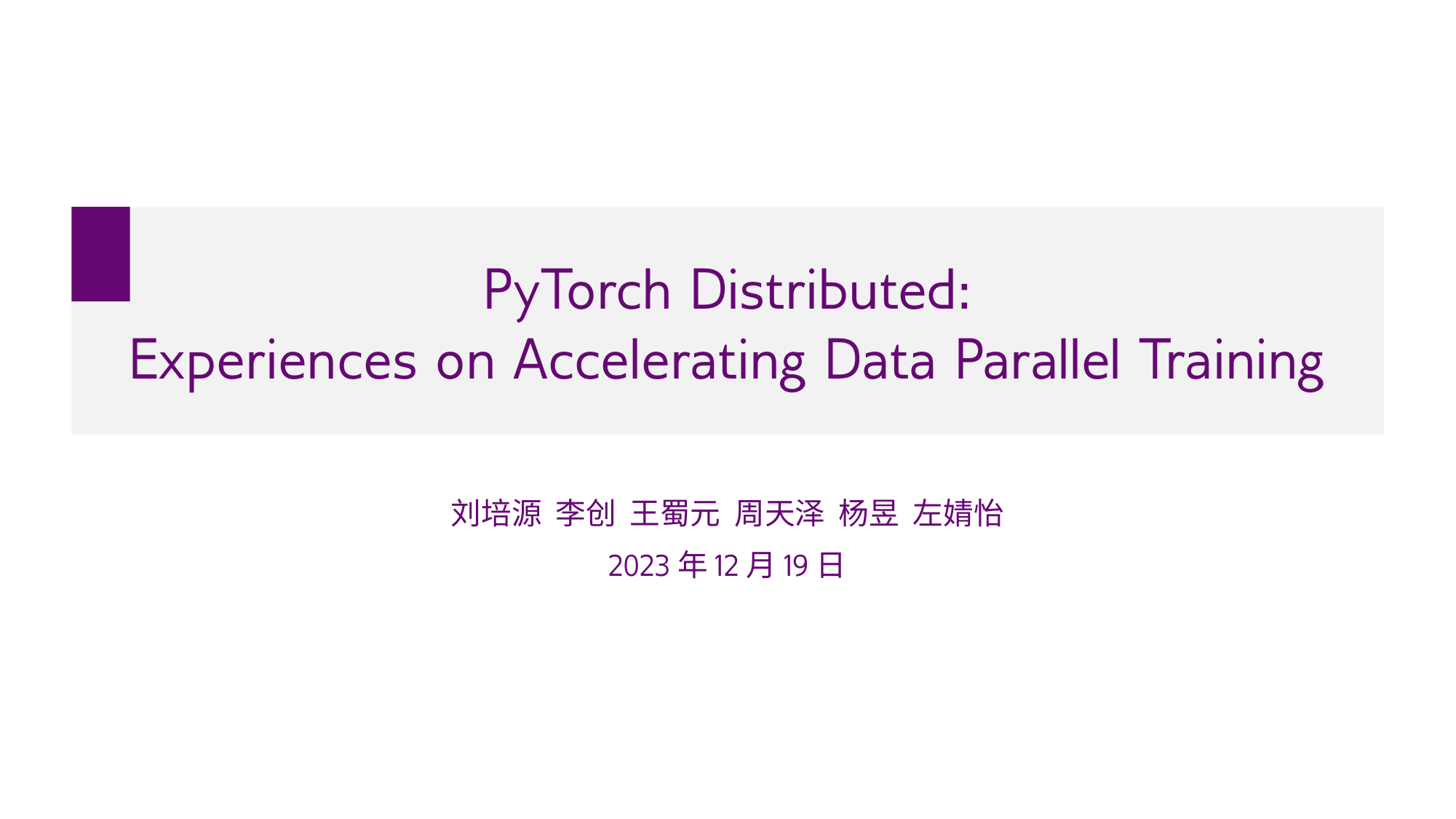

# PyTorch Distributed: Experiences on Accelerating Data Parallel Training
刘培源  李创  王蜀元  周天泽  杨昱  左婧怡
2023年12月19日